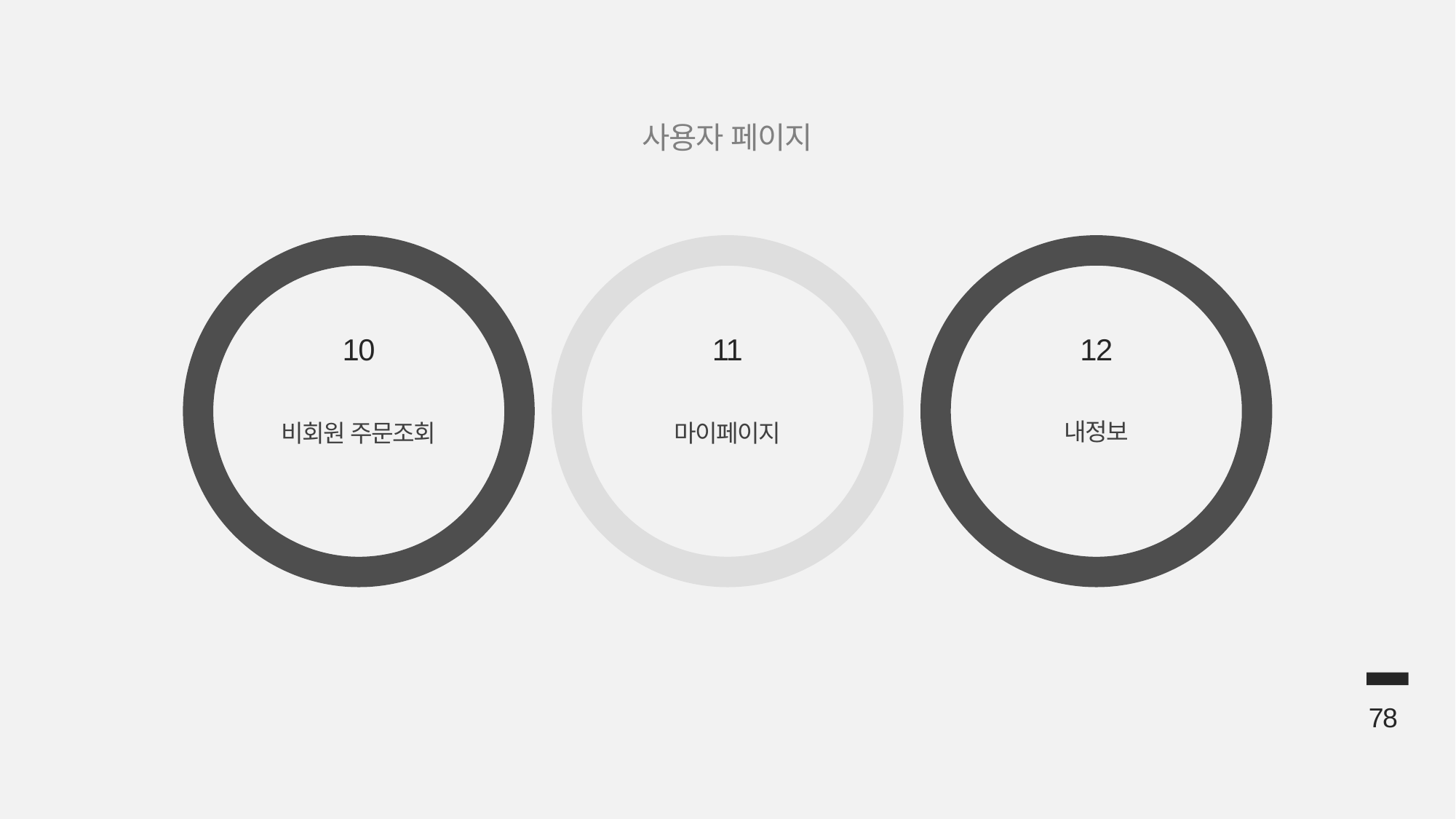

사용자 페이지

10
비회원 주문조회
11
마이페이지
12
내정보

78